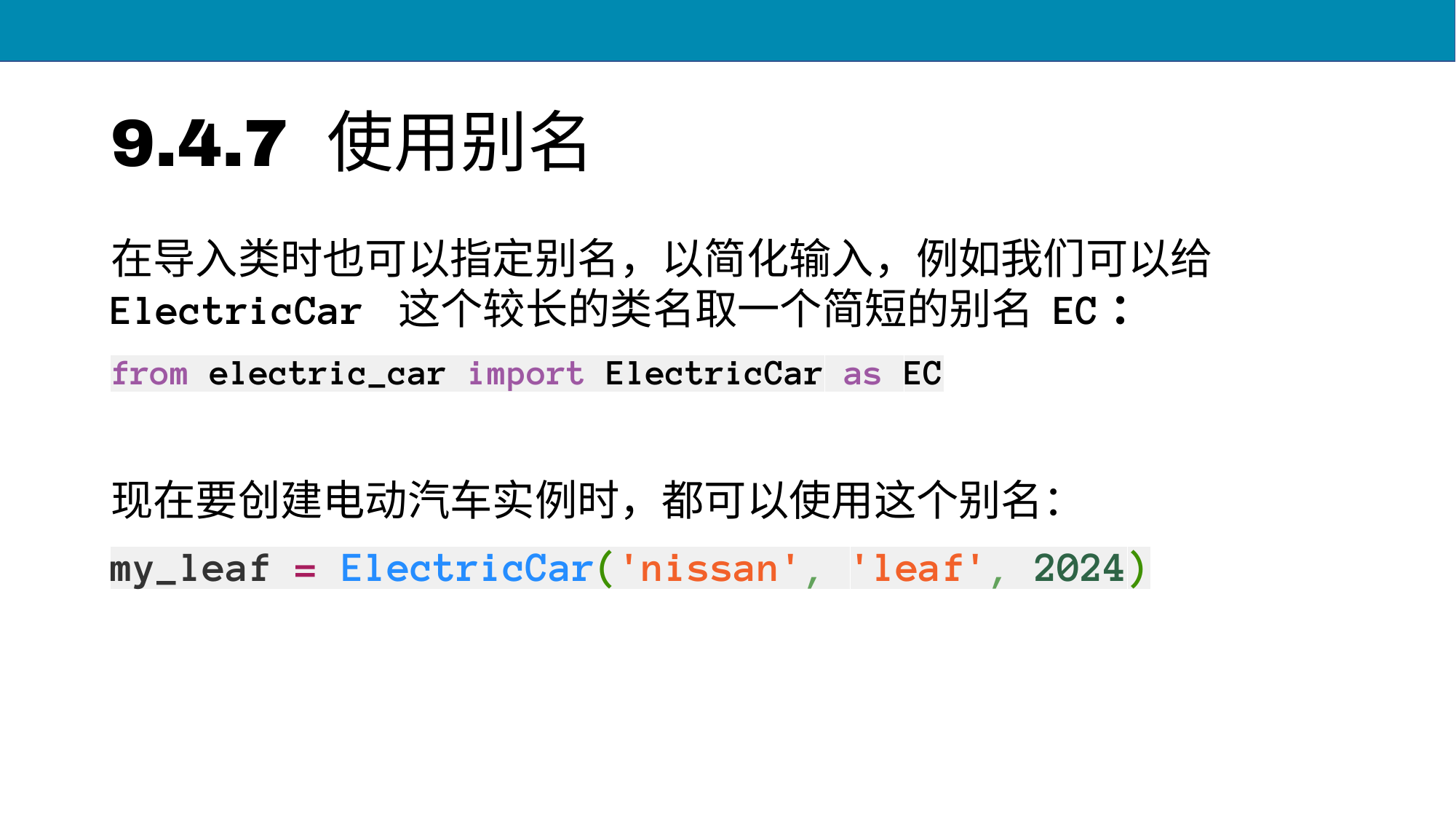

# 9.4.7 使用别名
在导入类时也可以指定别名，以简化输入，例如我们可以给 ElectricCar 这个较长的类名取一个简短的别名 EC：
from electric_car import ElectricCar as EC

现在要创建电动汽车实例时，都可以使用这个别名：
my_leaf = ElectricCar('nissan', 'leaf', 2024)